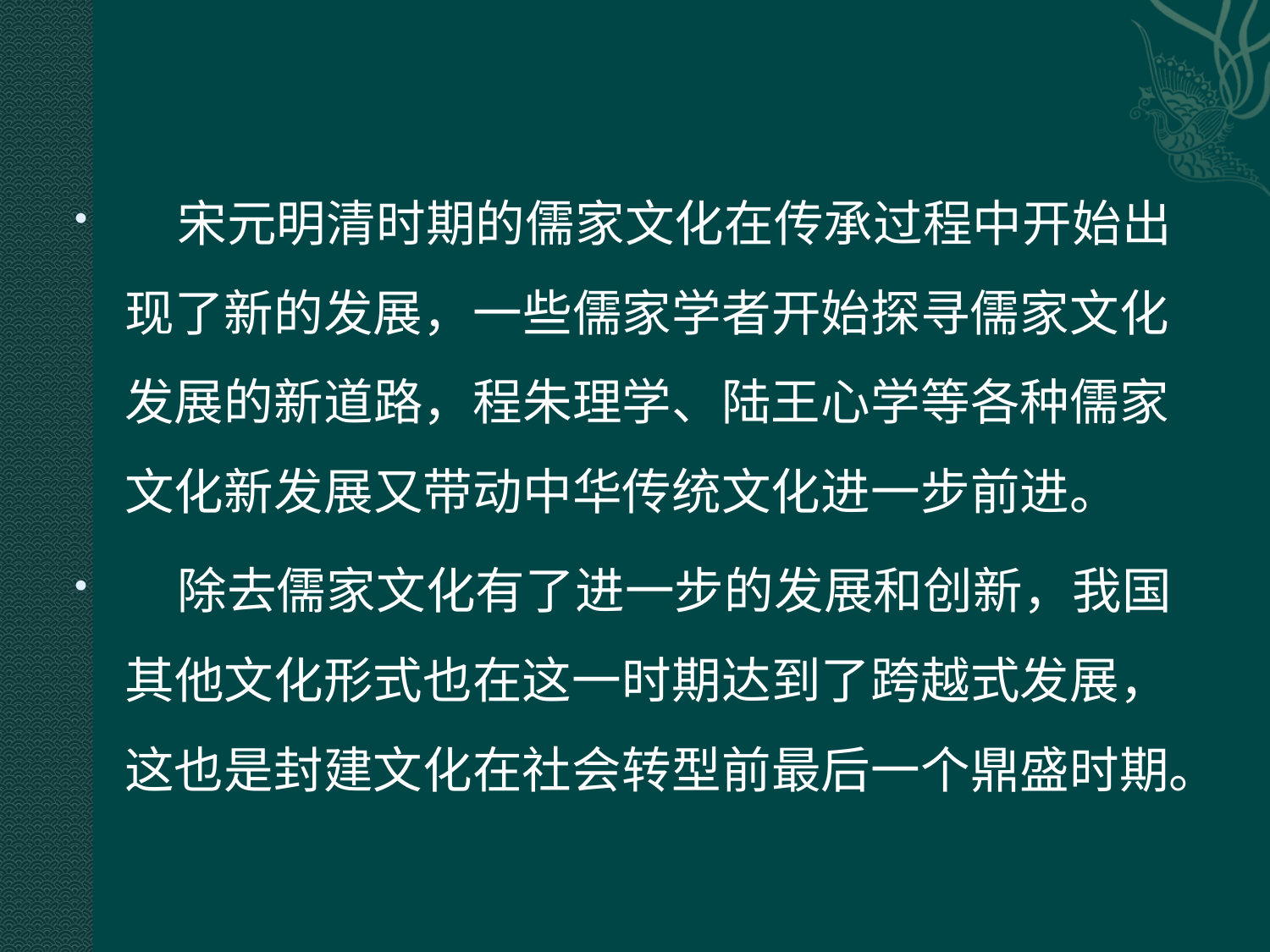

宋元明清时期的儒家文化在传承过程中开始出现了新的发展，一些儒家学者开始探寻儒家文化发展的新道路，程朱理学、陆王心学等各种儒家文化新发展又带动中华传统文化进一步前进。
    除去儒家文化有了进一步的发展和创新，我国其他文化形式也在这一时期达到了跨越式发展，这也是封建文化在社会转型前最后一个鼎盛时期。